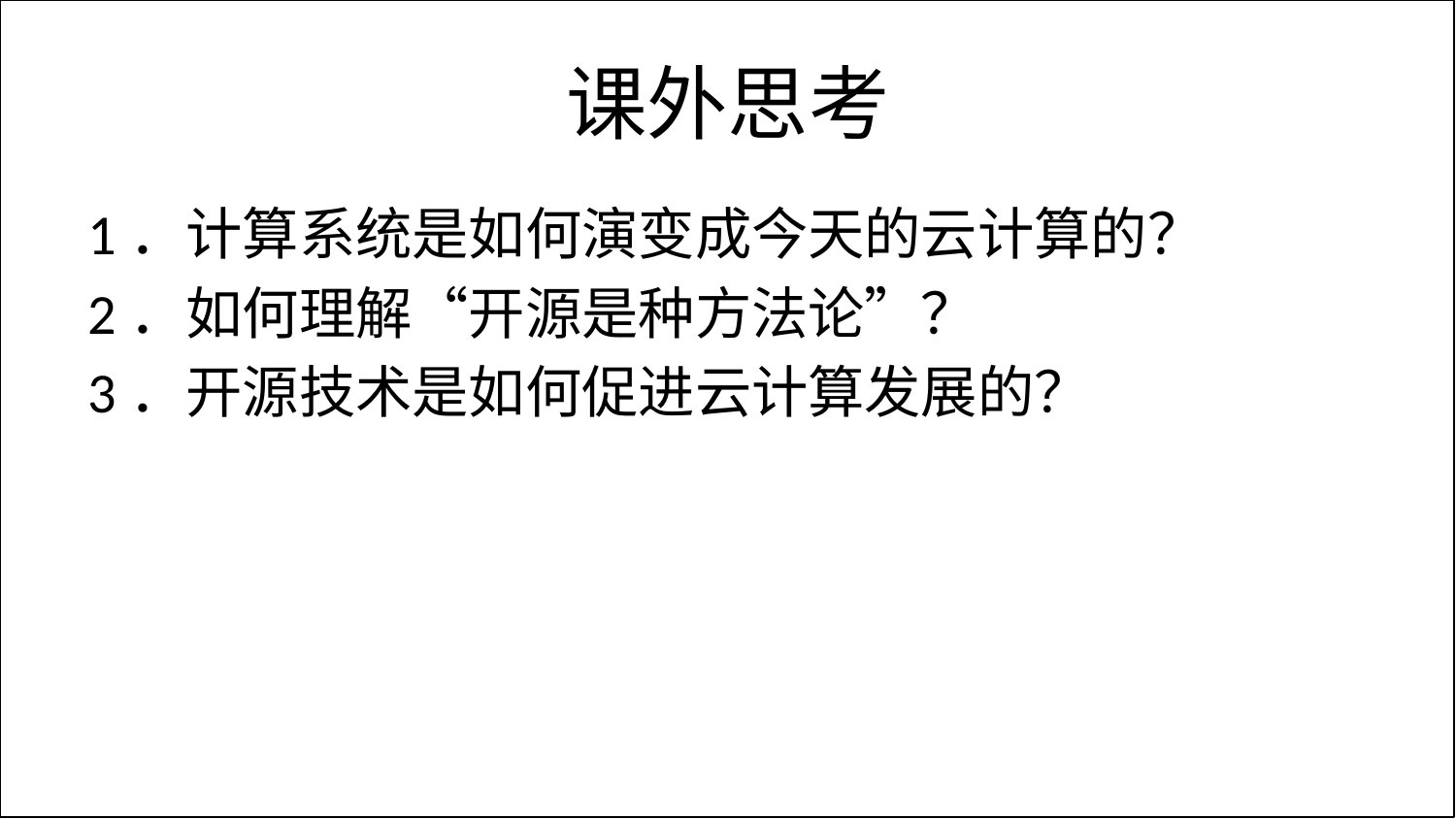

# 课外思考
1．计算系统是如何演变成今天的云计算的？
2．如何理解“开源是种方法论”？
3．开源技术是如何促进云计算发展的？